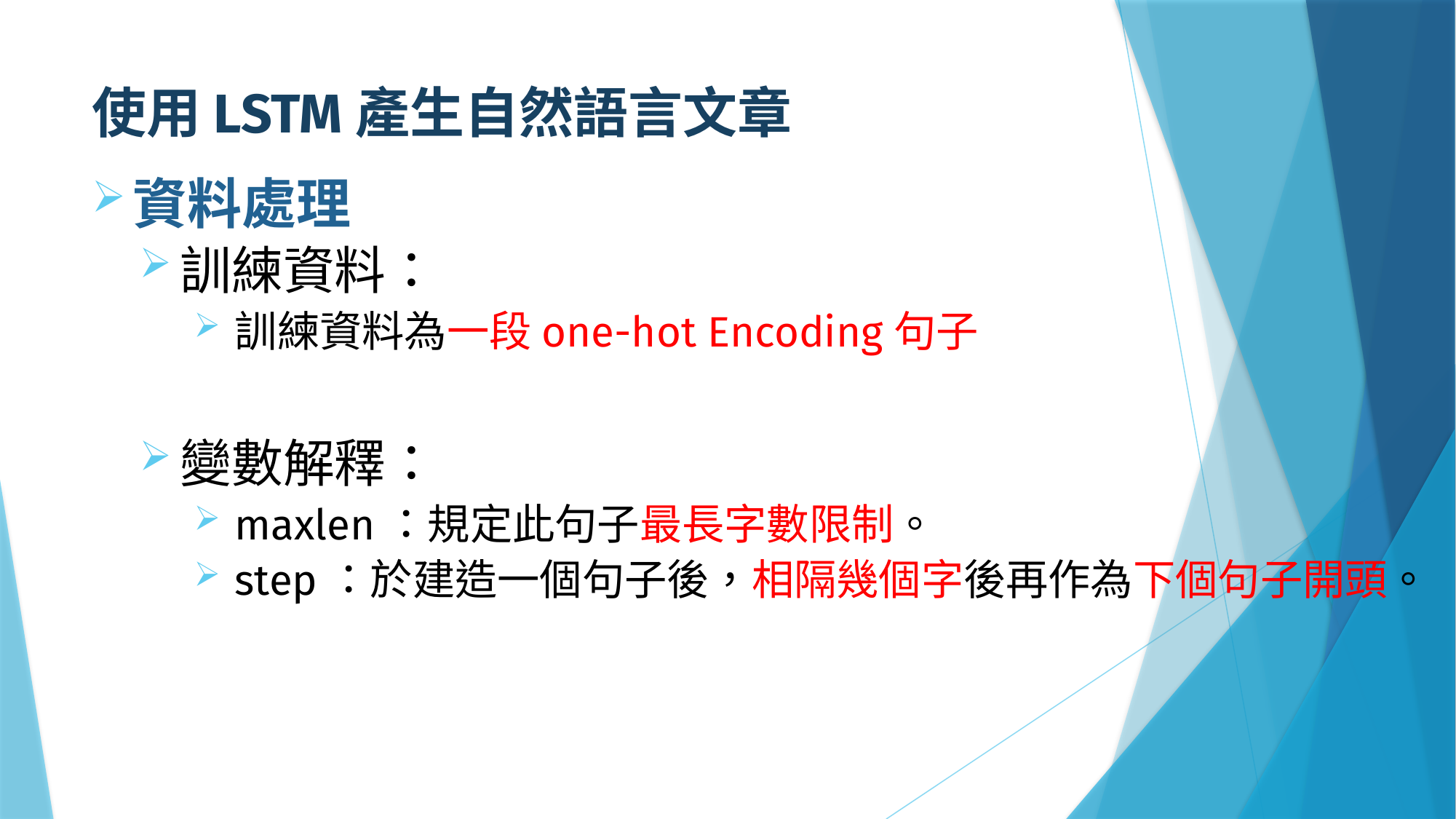

# 使用LSTM產生自然語言文章
資料處理
訓練資料：
訓練資料為一段one-hot Encoding句子

變數解釋：
maxlen：規定此句子最長字數限制。
step：於建造一個句子後，相隔幾個字後再作為下個句子開頭。